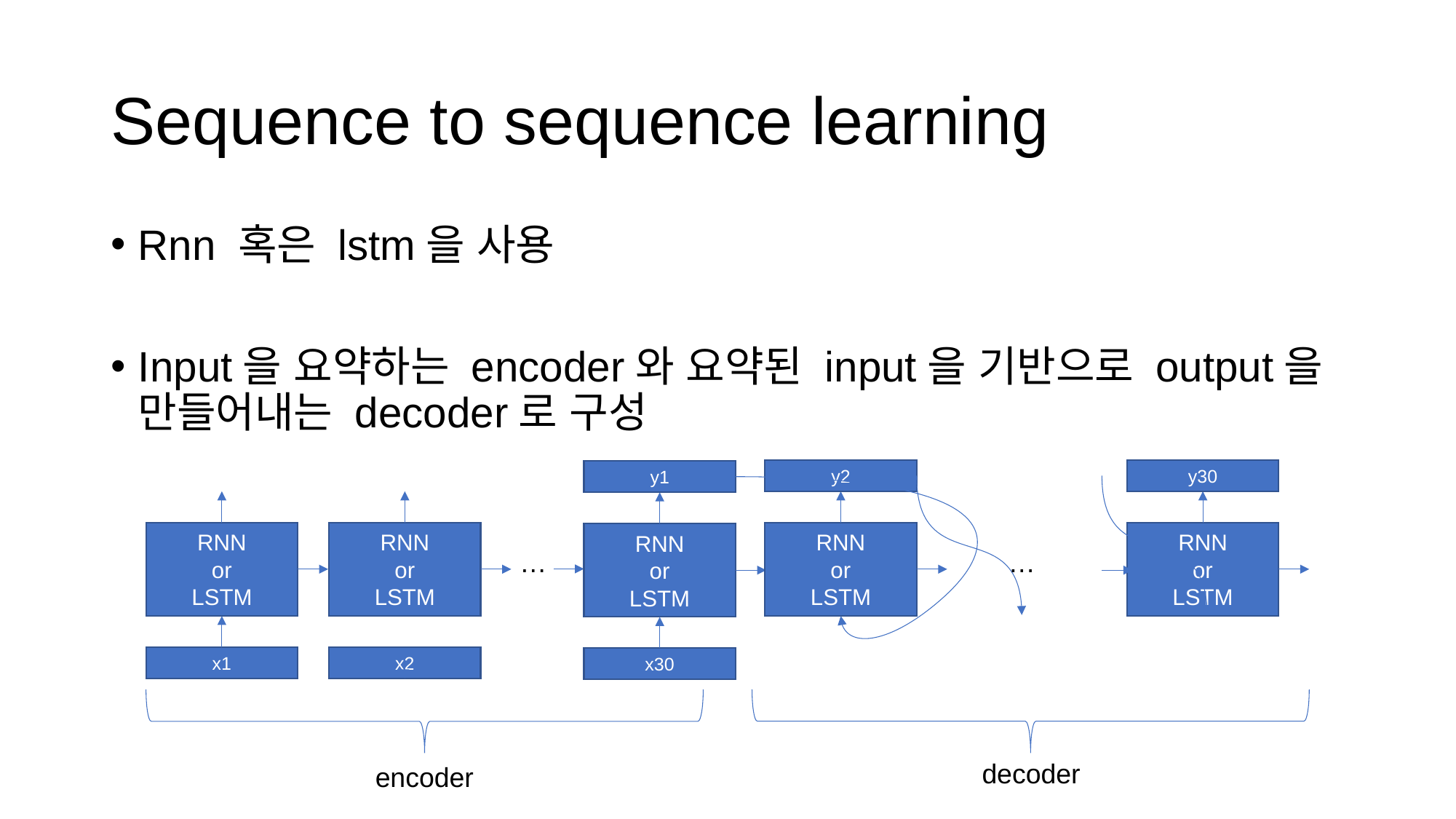

# Sequence to sequence learning
Rnn 혹은 lstm을 사용

Input을 요약하는 encoder와 요약된 input을 기반으로 output을 만들어내는 decoder로 구성

y2
RNN
or
LSTM
y30
RNN
or
LSTM
y1
RNN
or
LSTM
x30
RNN
or
LSTM
x1
RNN
or
LSTM
x2
…
…
decoder
encoder